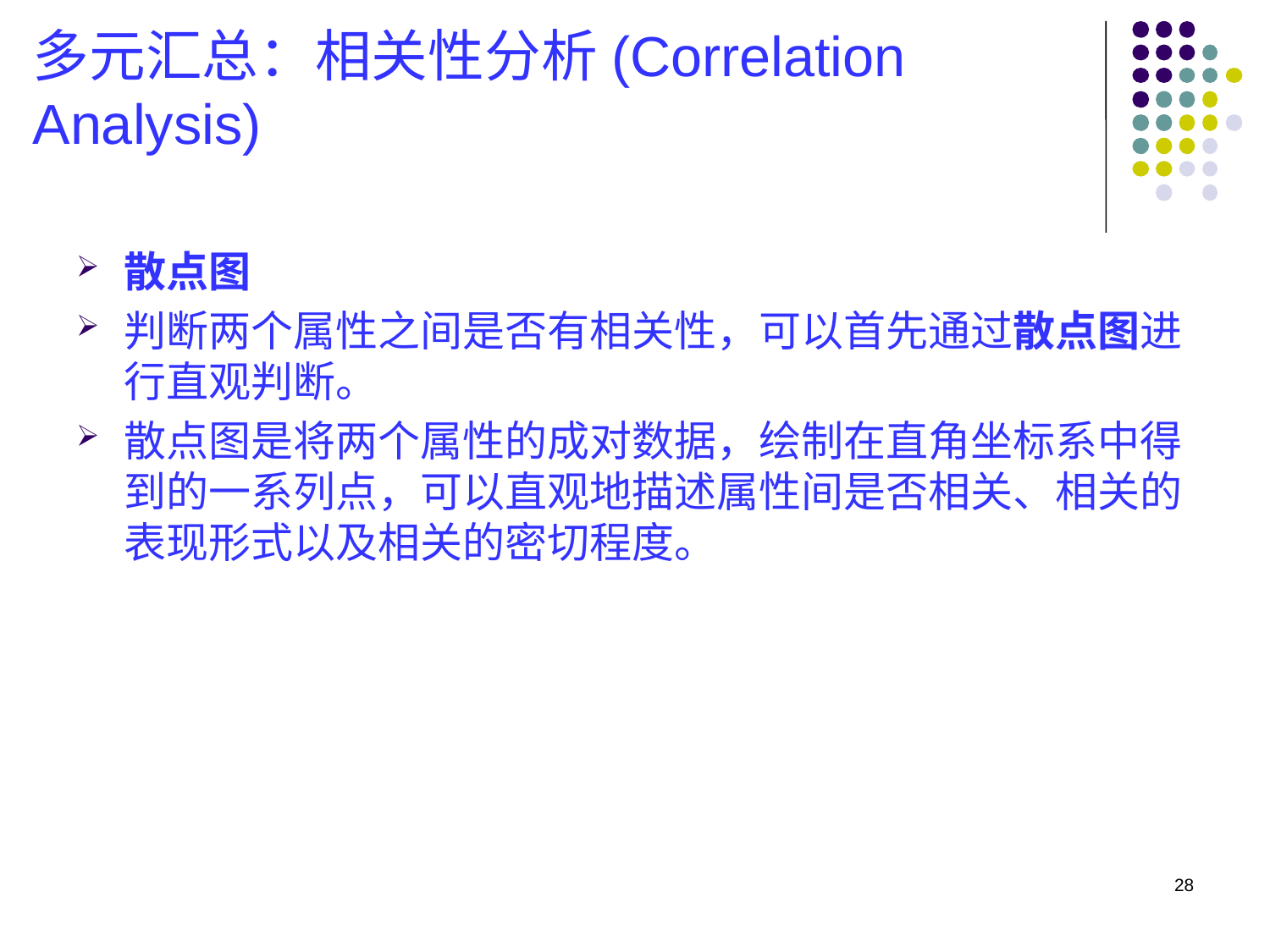

# 多元汇总：相关性分析(Correlation Analysis)
散点图
判断两个属性之间是否有相关性，可以首先通过散点图进行直观判断。
散点图是将两个属性的成对数据，绘制在直角坐标系中得到的一系列点，可以直观地描述属性间是否相关、相关的表现形式以及相关的密切程度。
28